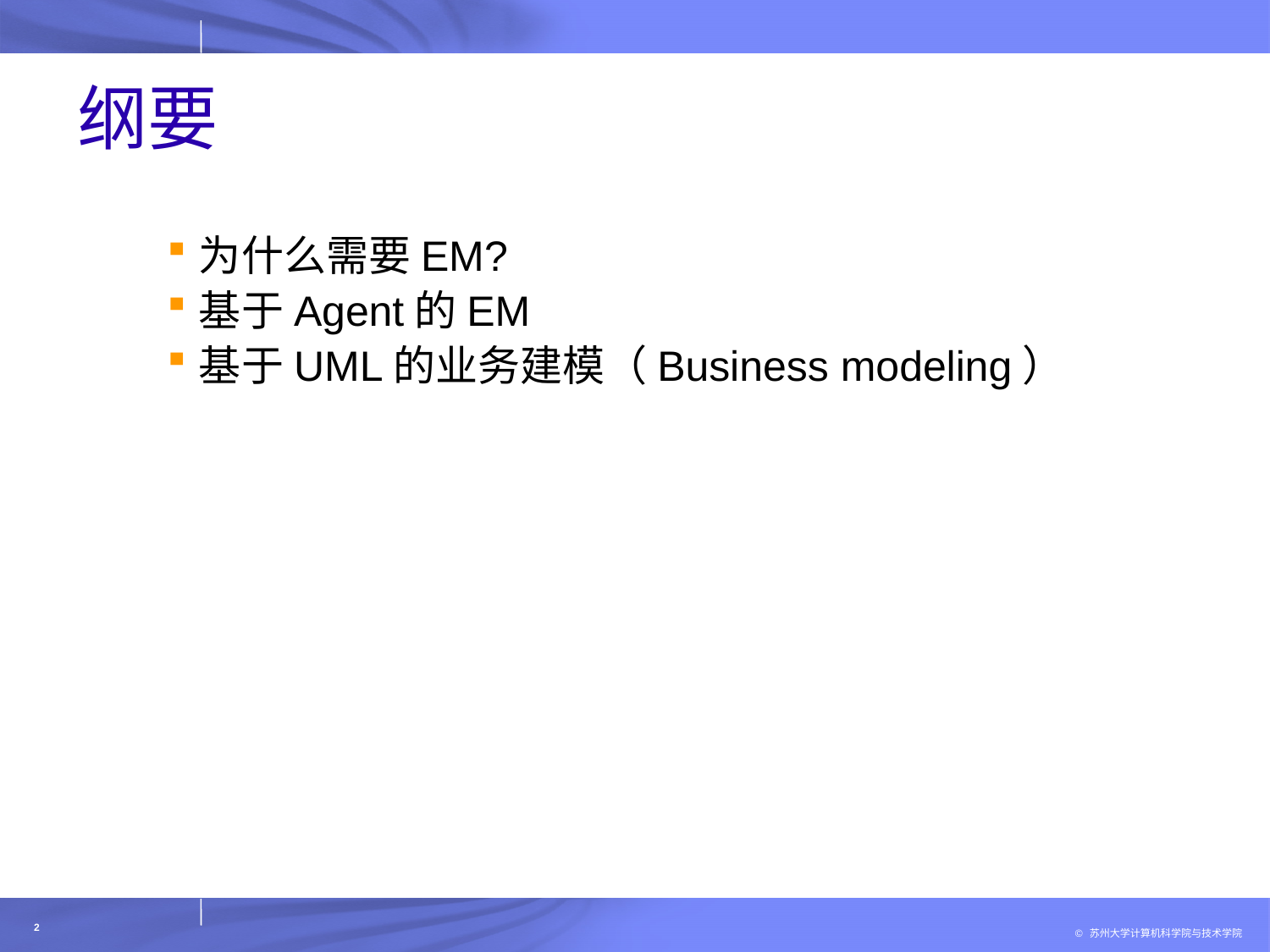

# 纲要
为什么需要EM?
基于Agent的EM
基于UML的业务建模（Business modeling）

2